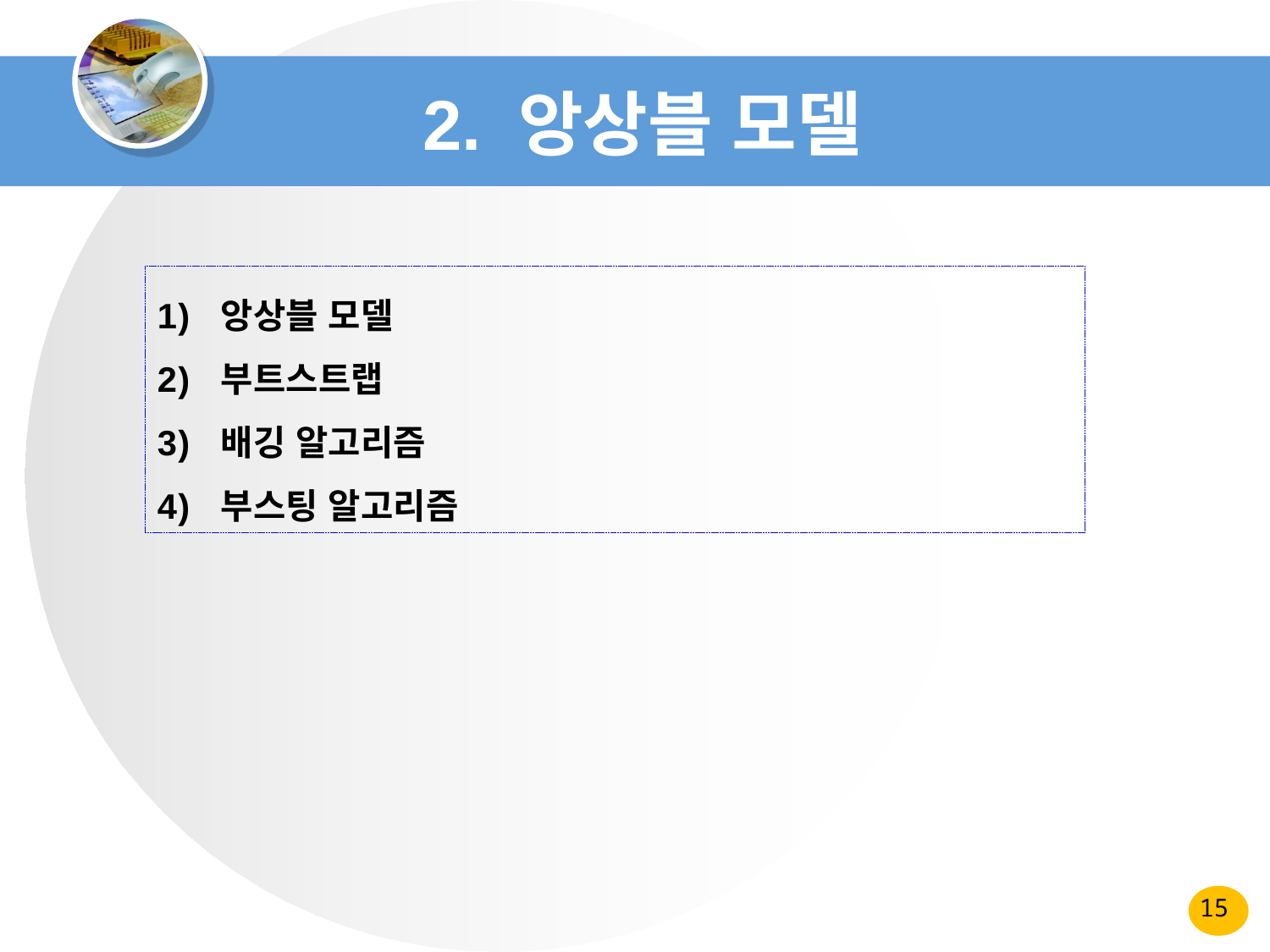

# 2. 앙상블 모델
앙상블 모델
부트스트랩
배깅 알고리즘
부스팅 알고리즘
15